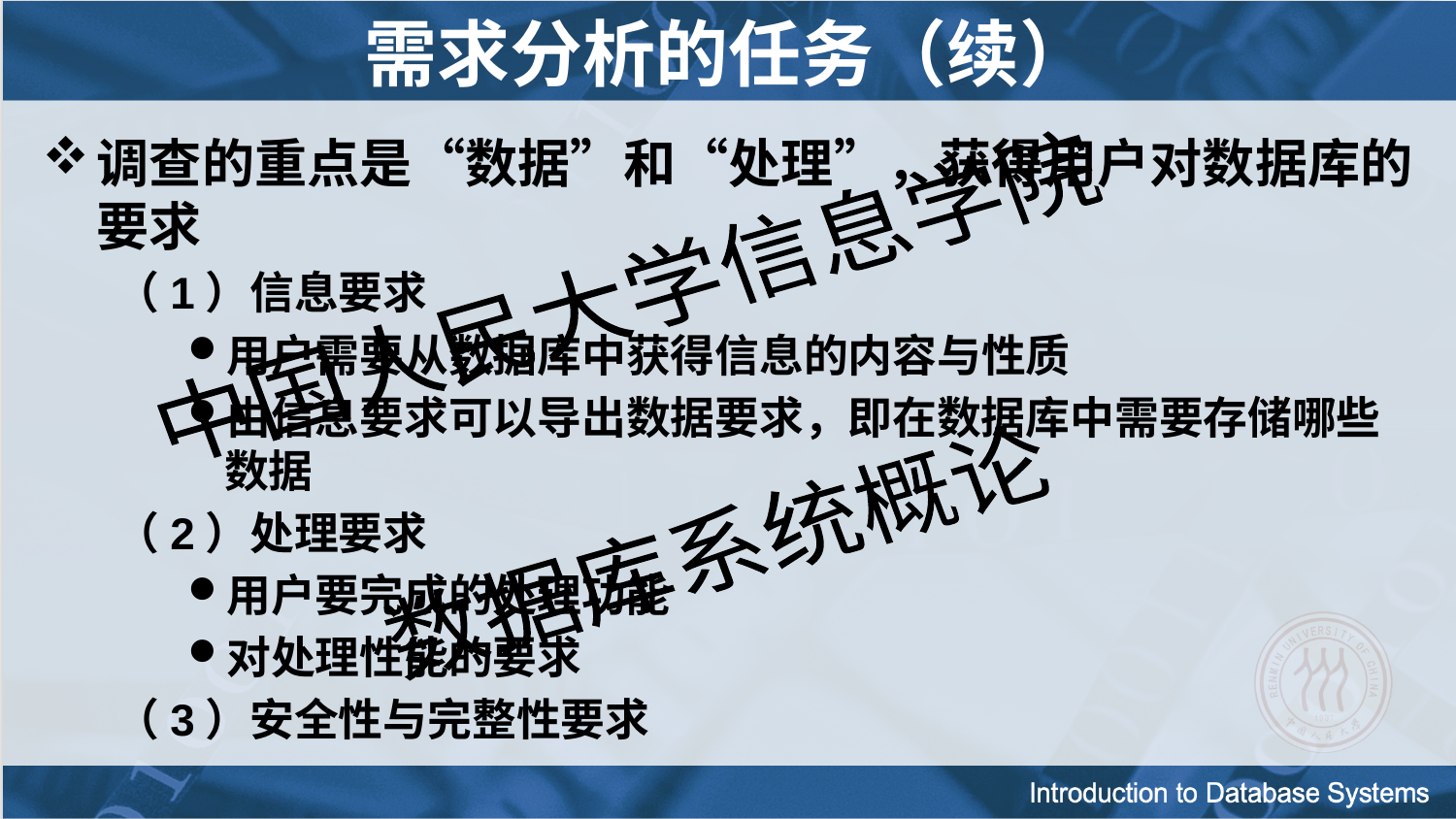

需求分析的任务（续）
调查的重点是“数据”和“处理”，获得用户对数据库的要求
（1）信息要求
用户需要从数据库中获得信息的内容与性质
由信息要求可以导出数据要求，即在数据库中需要存储哪些数据
（2）处理要求
用户要完成的处理功能
对处理性能的要求
（3）安全性与完整性要求